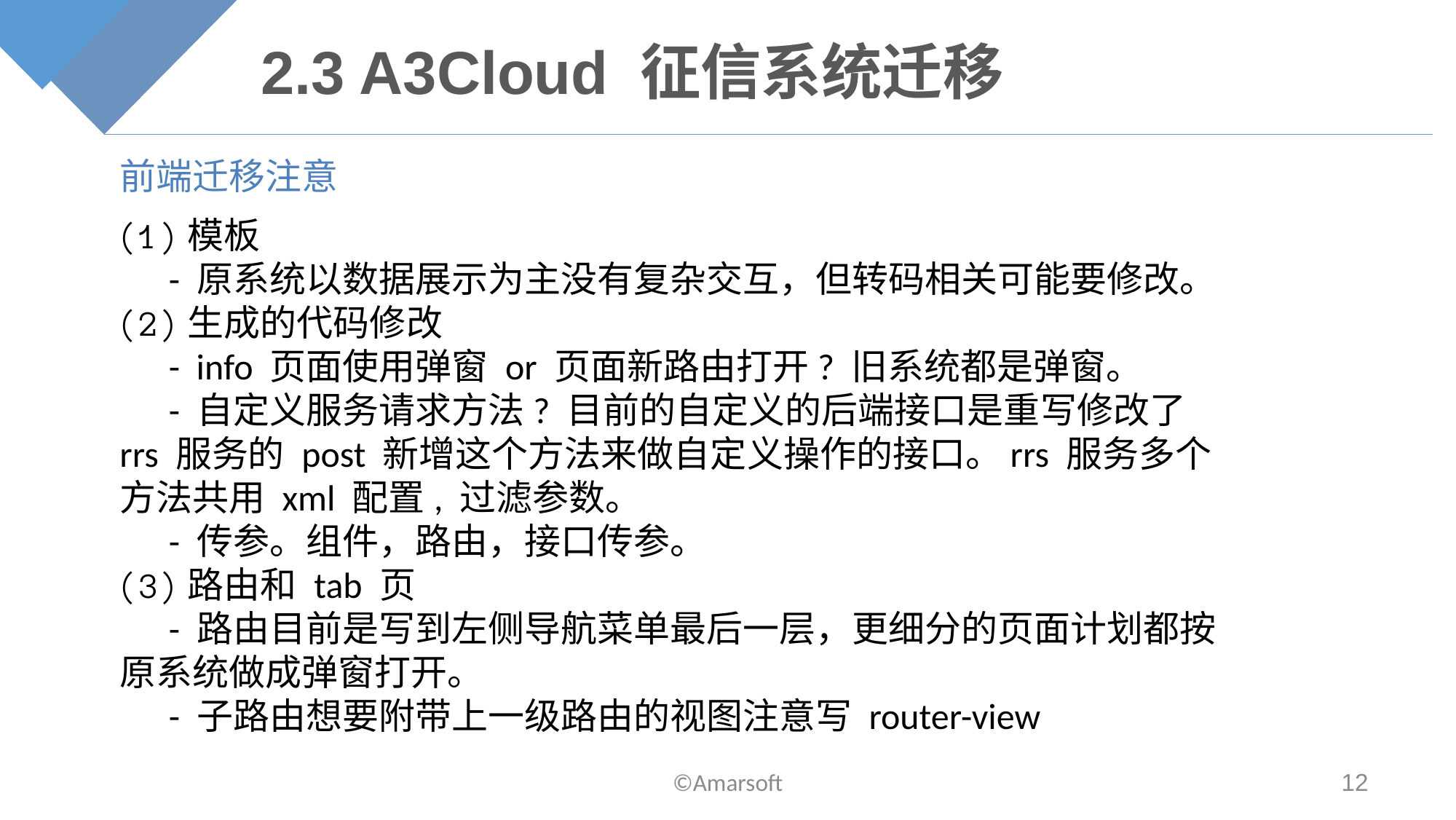

# 2.3 A3Cloud 征信系统迁移
前端迁移注意
(1)模板
      - 原系统以数据展示为主没有复杂交互，但转码相关可能要修改。
(2)生成的代码修改
      -  info 页面使用弹窗 or 页面新路由打开? 旧系统都是弹窗。
      - 自定义服务请求方法? 目前的自定义的后端接口是重写修改了 rrs 服务的 post 新增这个方法来做自定义操作的接口。rrs 服务多个方法共用 xml 配置, 过滤参数。
      - 传参。组件，路由，接口传参。
(3)路由和 tab 页
      - 路由目前是写到左侧导航菜单最后一层，更细分的页面计划都按原系统做成弹窗打开。
      - 子路由想要附带上一级路由的视图注意写 router-view
©Amarsoft
12